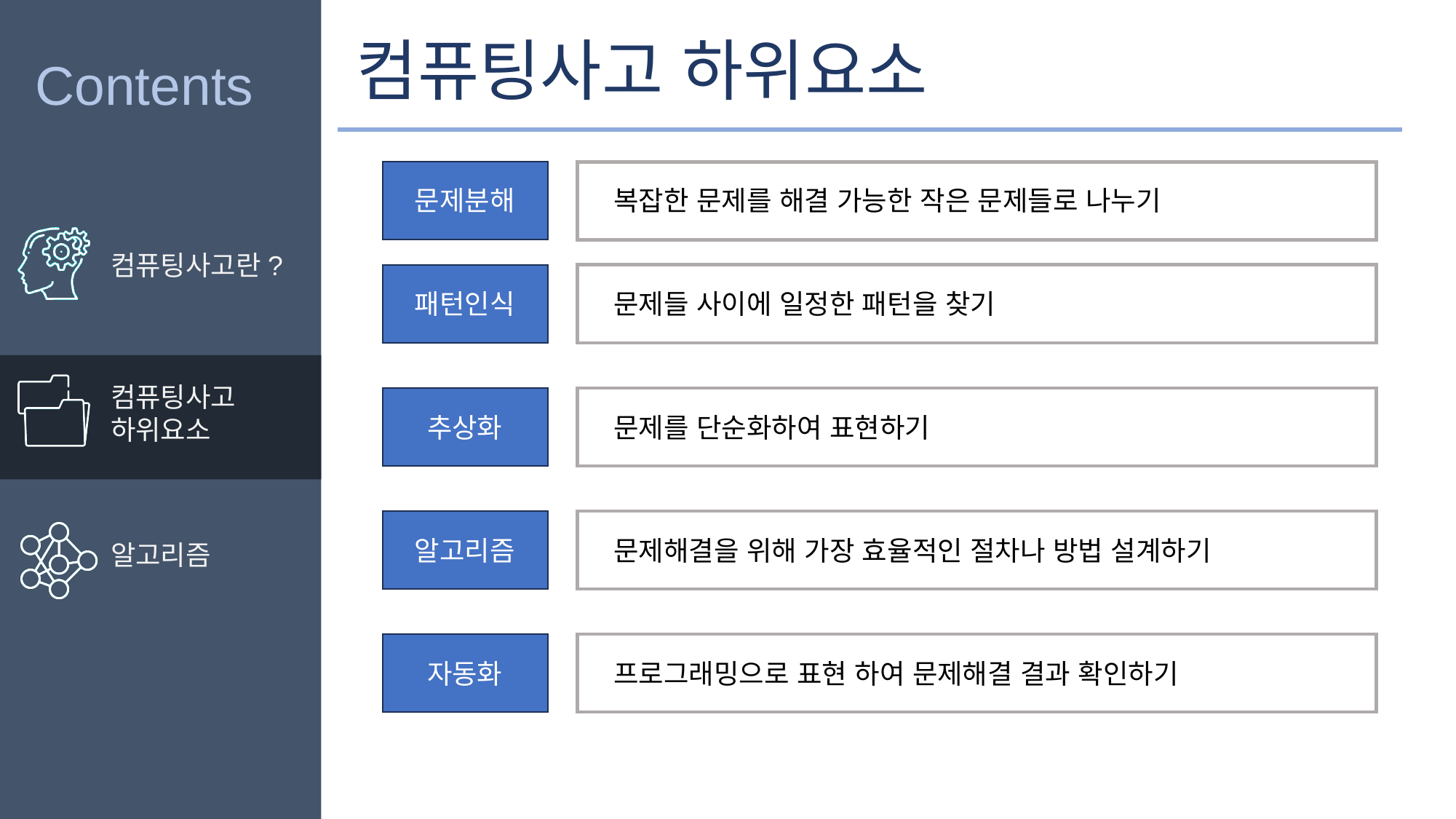

# 컴퓨팅사고 하위요소

문제분해
복잡한 문제를 해결 가능한 작은 문제들로 나누기

패턴인식
문제들 사이에 일정한 패턴을 찾기

추상화
문제를 단순화하여 표현하기

알고리즘
문제해결을 위해 가장 효율적인 절차나 방법 설계하기

자동화
프로그래밍으로 표현 하여 문제해결 결과 확인하기